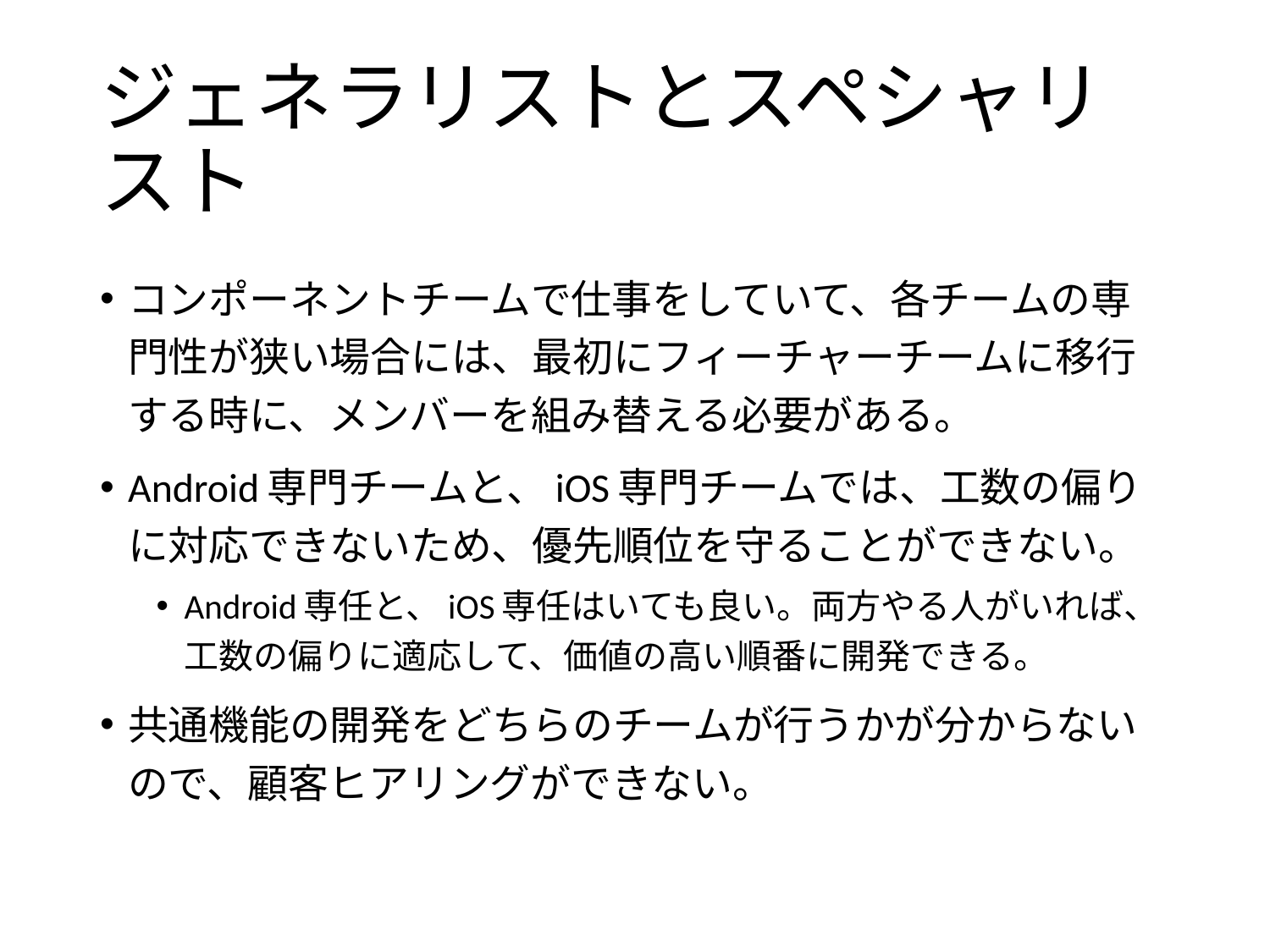

# ジェネラリストとスペシャリスト
コンポーネントチームで仕事をしていて、各チームの専門性が狭い場合には、最初にフィーチャーチームに移行する時に、メンバーを組み替える必要がある。
Android専門チームと、iOS専門チームでは、工数の偏りに対応できないため、優先順位を守ることができない。
Android専任と、iOS専任はいても良い。両方やる人がいれば、工数の偏りに適応して、価値の高い順番に開発できる。
共通機能の開発をどちらのチームが行うかが分からないので、顧客ヒアリングができない。